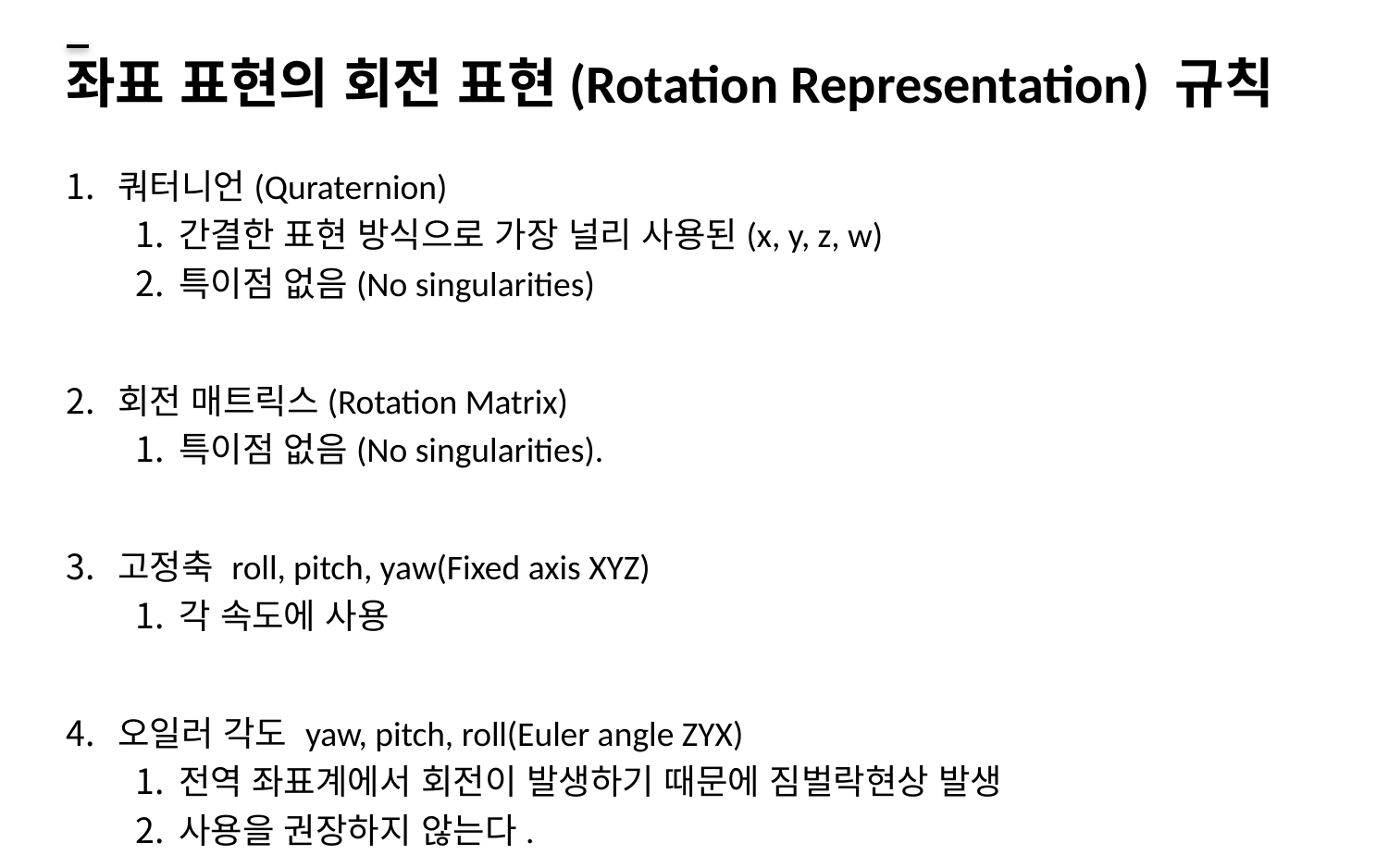

# 좌표 표현의 회전 표현(Rotation Representation) 규칙
쿼터니언(Quraternion)
간결한 표현 방식으로 가장 널리 사용된(x, y, z, w)
특이점 없음(No singularities)

회전 매트릭스(Rotation Matrix)
특이점 없음(No singularities).

고정축 roll, pitch, yaw(Fixed axis XYZ)
각 속도에 사용

오일러 각도 yaw, pitch, roll(Euler angle ZYX)
전역 좌표계에서 회전이 발생하기 때문에 짐벌락현상 발생
사용을 권장하지 않는다.